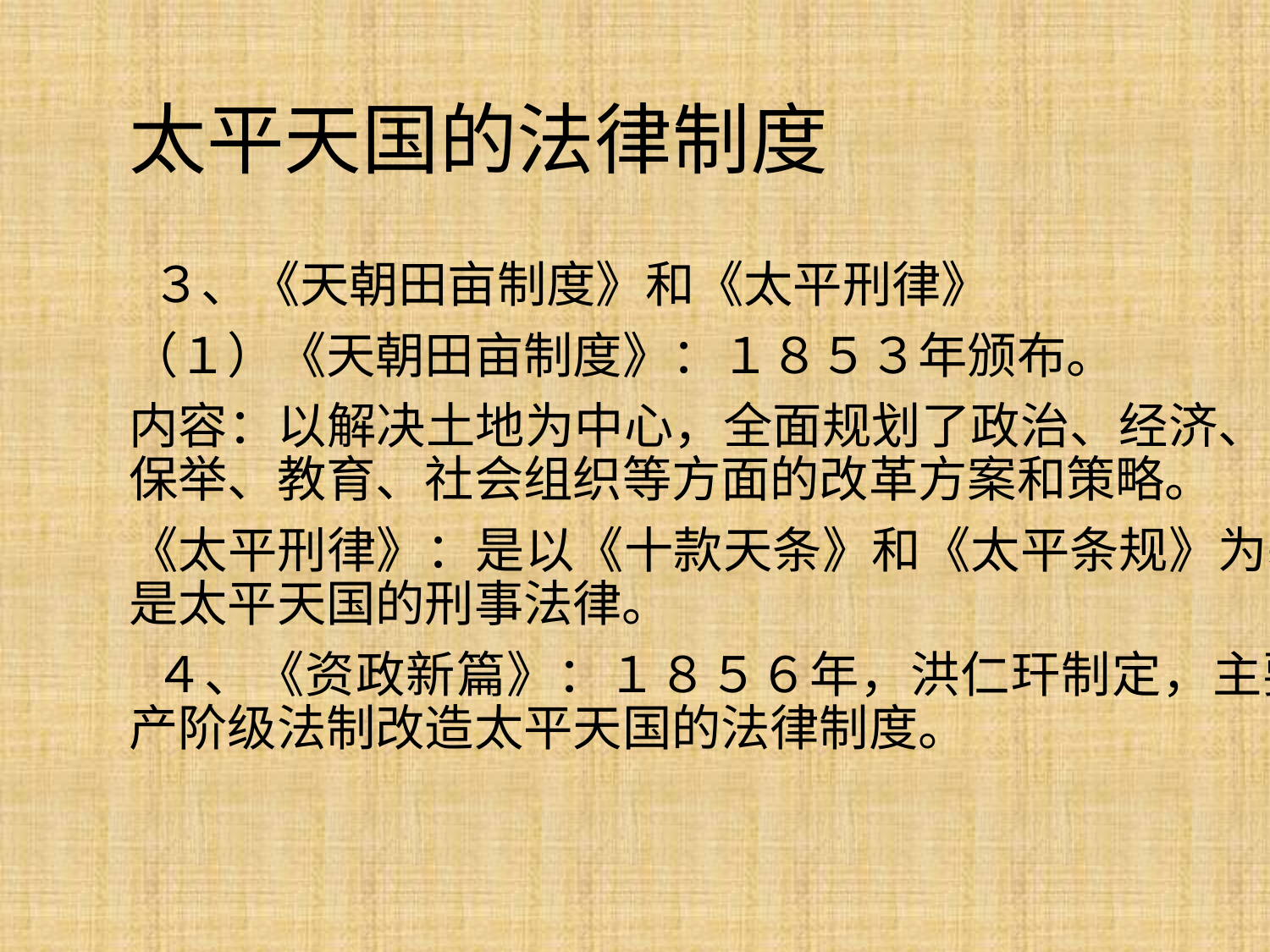

# 太平天国的法律制度
 ３、《天朝田亩制度》和《太平刑律》
（１）《天朝田亩制度》：１８５３年颁布。
内容：以解决土地为中心，全面规划了政治、经济、军事、司法、保举、教育、社会组织等方面的改革方案和策略。
《太平刑律》：是以《十款天条》和《太平条规》为基础制定的，是太平天国的刑事法律。
 ４、《资政新篇》：１８５６年，洪仁玕制定，主要依照西方资产阶级法制改造太平天国的法律制度。